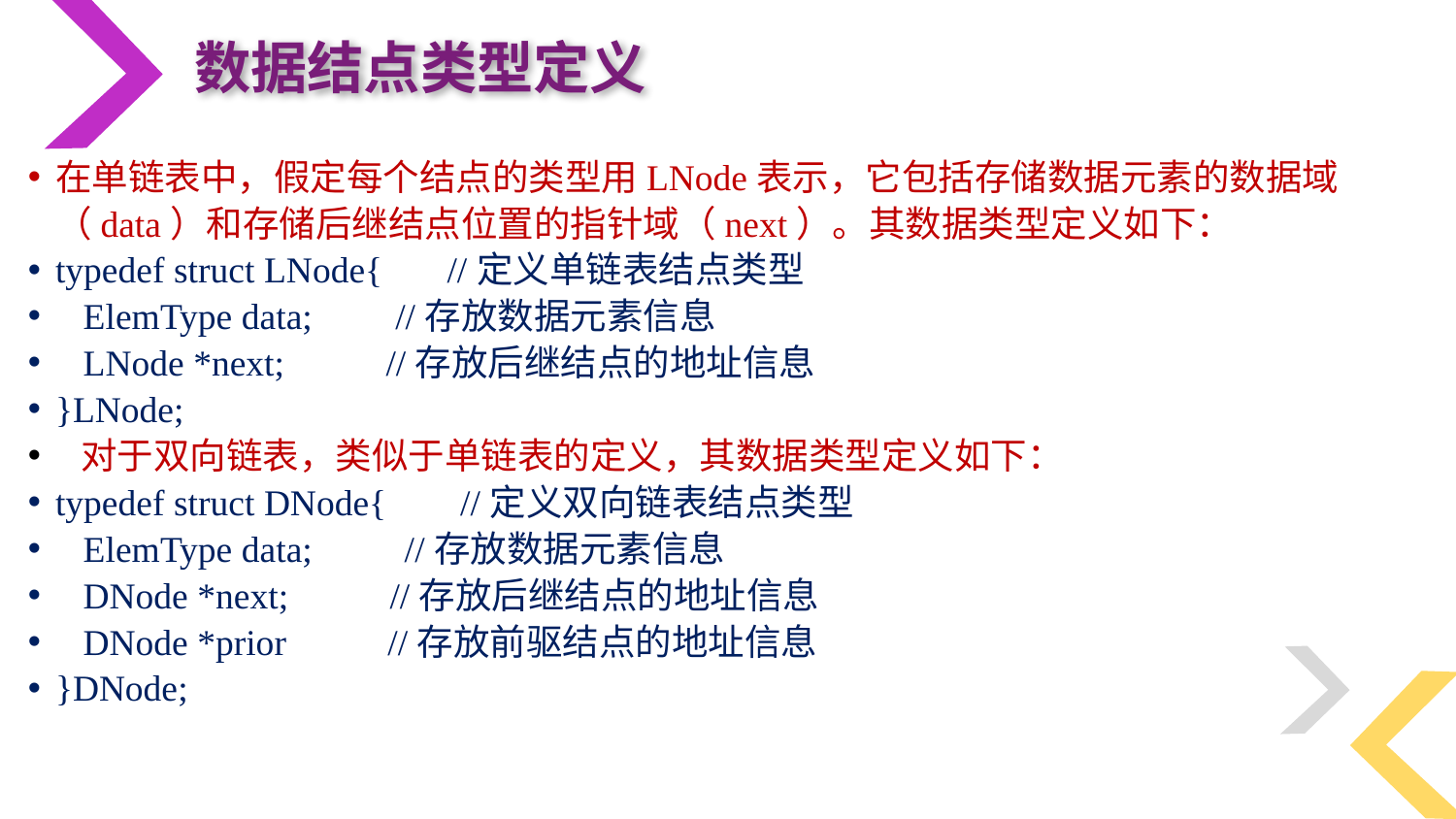

数据结点类型定义
在单链表中，假定每个结点的类型用LNode表示，它包括存储数据元素的数据域（data）和存储后继结点位置的指针域（next）。其数据类型定义如下：
typedef struct LNode{       //定义单链表结点类型
   ElemType data;         //存放数据元素信息
   LNode *next;           //存放后继结点的地址信息
}LNode;
  对于双向链表，类似于单链表的定义，其数据类型定义如下：
typedef struct DNode{        //定义双向链表结点类型
   ElemType data;          //存放数据元素信息
   DNode *next;           //存放后继结点的地址信息
   DNode *prior           //存放前驱结点的地址信息
}DNode;